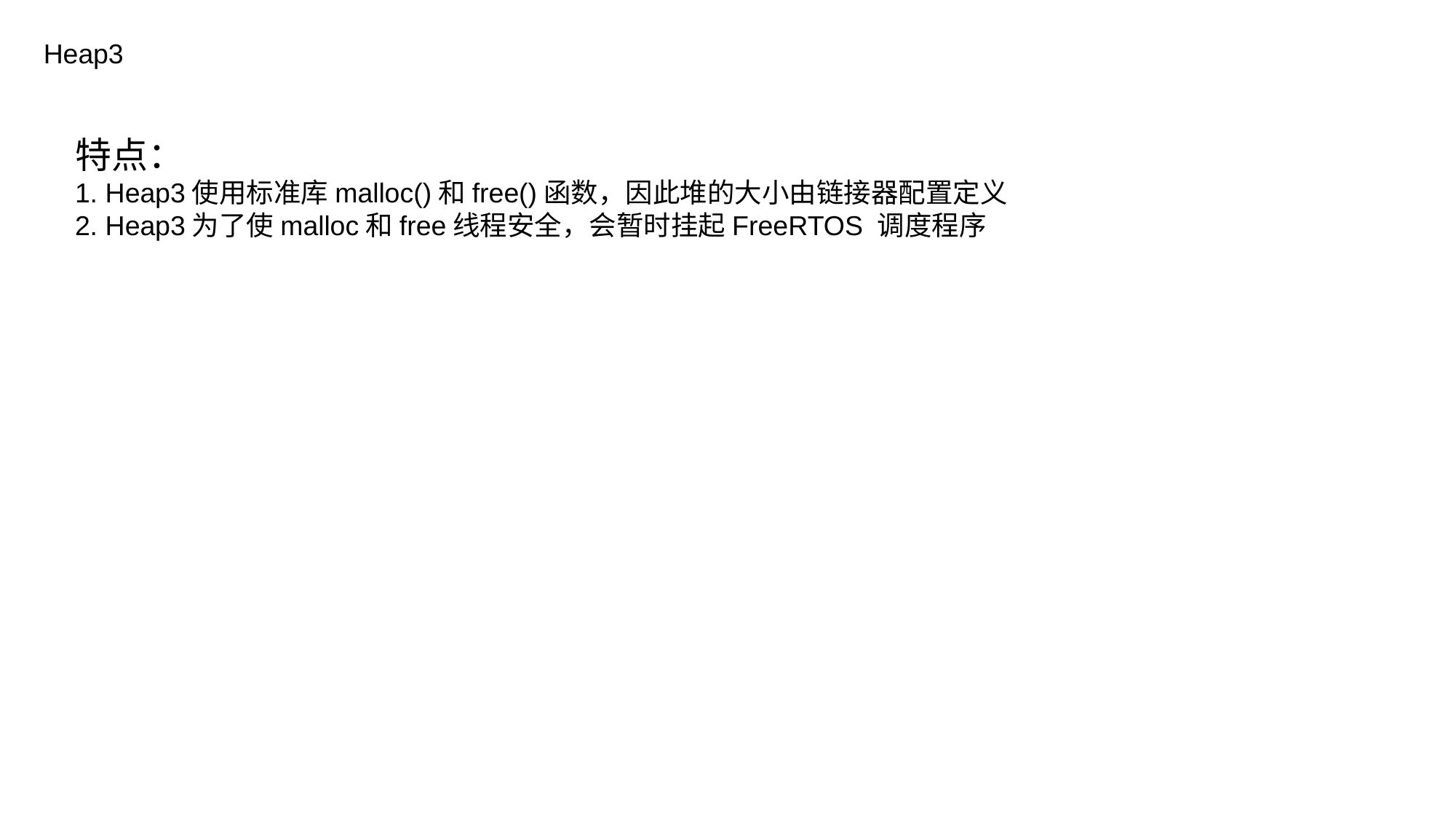

Heap3
特点：
1. Heap3使用标准库malloc()和free()函数，因此堆的大小由链接器配置定义
2. Heap3为了使malloc和free线程安全，会暂时挂起FreeRTOS 调度程序